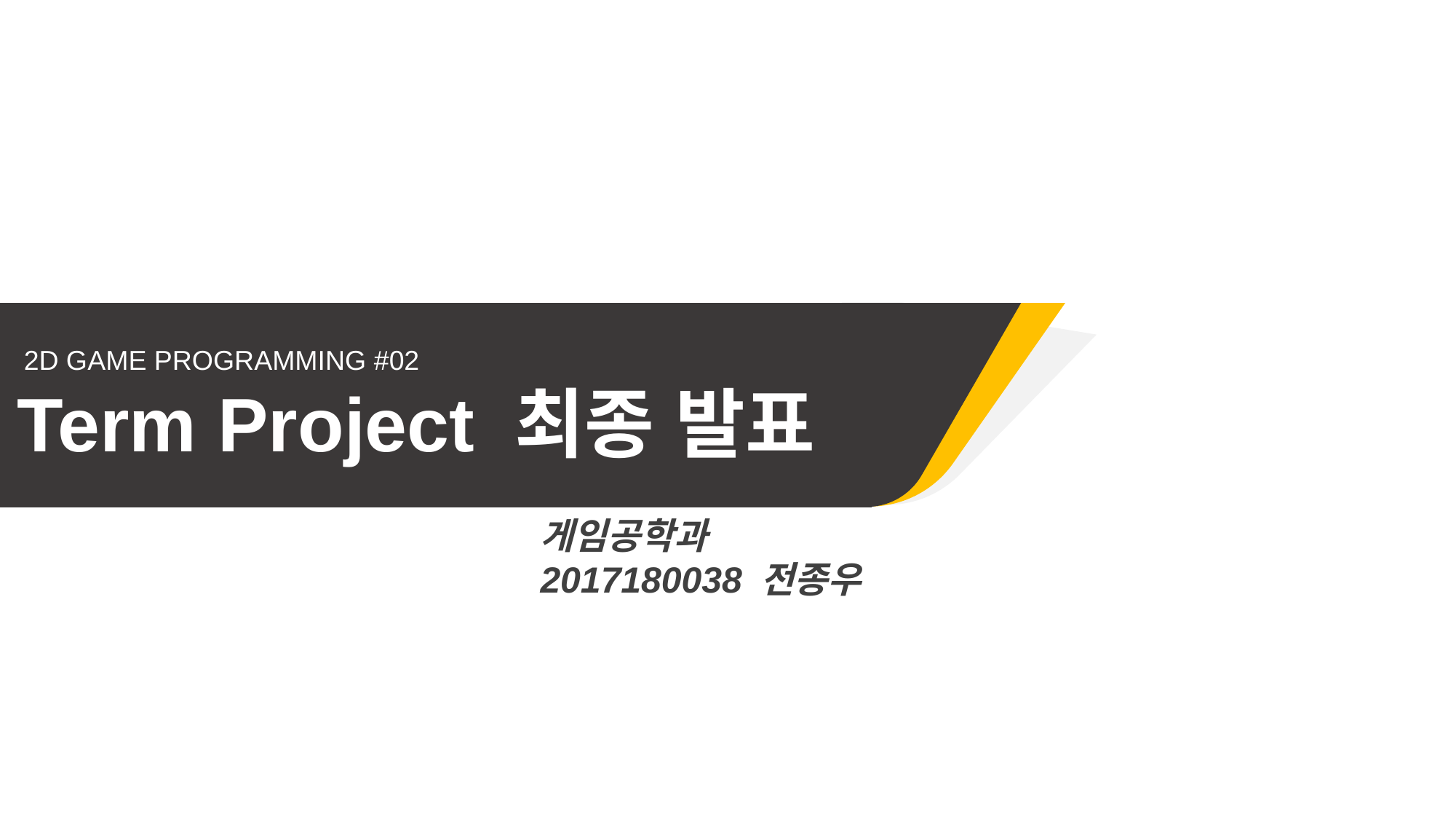

2D GAME PROGRAMMING #02
Term Project 최종 발표

게임공학과 2017180038 전종우